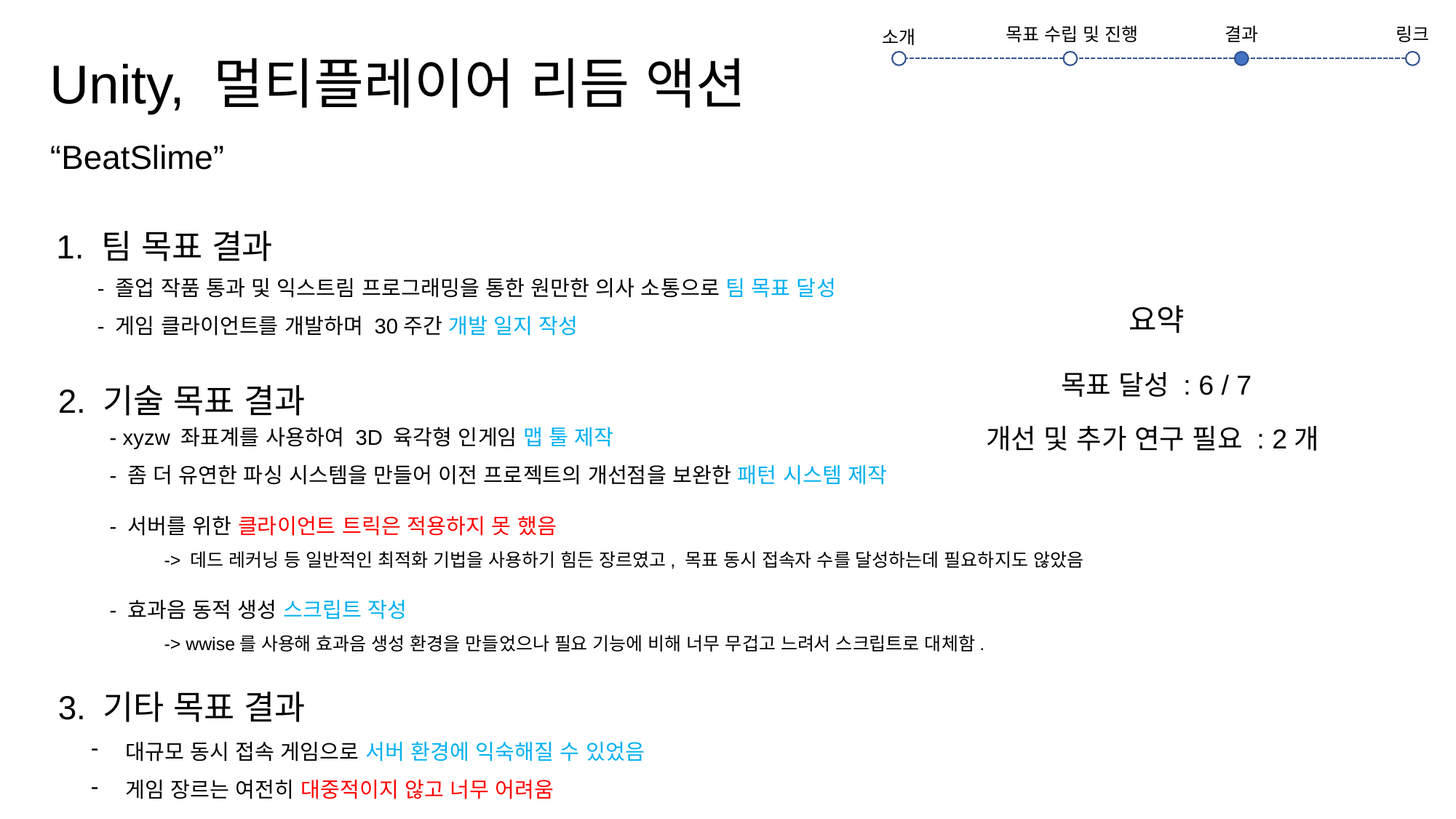

# Unity, 멀티플레이어 리듬 액션
링크
결과
목표 수립 및 진행
소개

“BeatSlime”
1. 팀 목표 결과
- 졸업 작품 통과 및 익스트림 프로그래밍을 통한 원만한 의사 소통으로 팀 목표 달성
- 게임 클라이언트를 개발하며 30주간 개발 일지 작성
요약
2. 기술 목표 결과
목표 달성 : 6 / 7
- xyzw 좌표계를 사용하여 3D 육각형 인게임 맵 툴 제작
- 좀 더 유연한 파싱 시스템을 만들어 이전 프로젝트의 개선점을 보완한 패턴 시스템 제작
- 서버를 위한 클라이언트 트릭은 적용하지 못 했음
-> 데드 레커닝 등 일반적인 최적화 기법을 사용하기 힘든 장르였고, 목표 동시 접속자 수를 달성하는데 필요하지도 않았음
- 효과음 동적 생성 스크립트 작성
-> wwise를 사용해 효과음 생성 환경을 만들었으나 필요 기능에 비해 너무 무겁고 느려서 스크립트로 대체함.
개선 및 추가 연구 필요 : 2개
3. 기타 목표 결과
대규모 동시 접속 게임으로 서버 환경에 익숙해질 수 있었음
게임 장르는 여전히 대중적이지 않고 너무 어려움